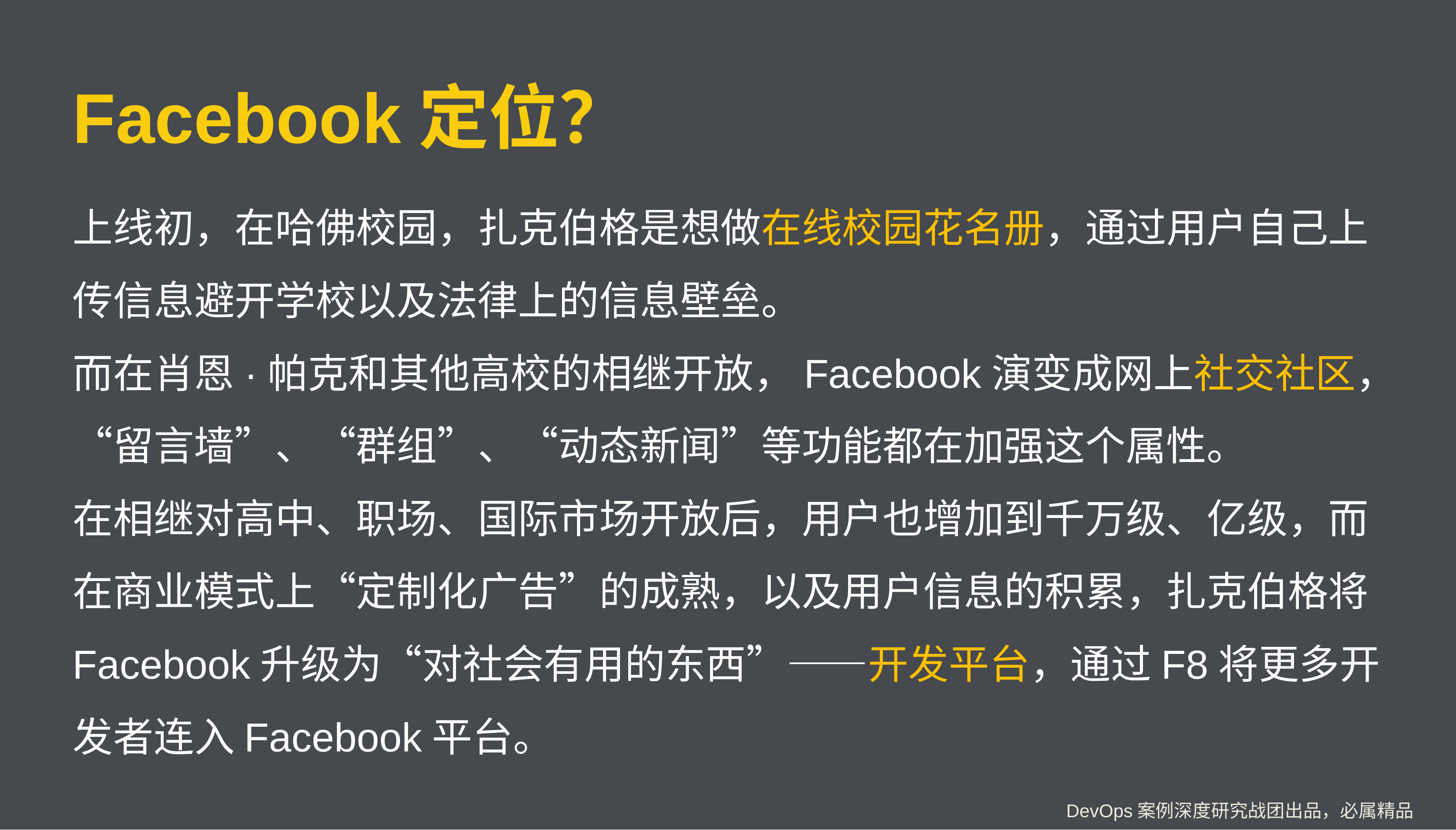

# Facebook定位？
上线初，在哈佛校园，扎克伯格是想做在线校园花名册，通过用户自己上传信息避开学校以及法律上的信息壁垒。
而在肖恩·帕克和其他高校的相继开放，Facebook演变成网上社交社区，“留言墙”、“群组”、“动态新闻”等功能都在加强这个属性。
在相继对高中、职场、国际市场开放后，用户也增加到千万级、亿级，而在商业模式上“定制化广告”的成熟，以及用户信息的积累，扎克伯格将Facebook升级为“对社会有用的东西”——开发平台，通过F8将更多开发者连入Facebook平台。